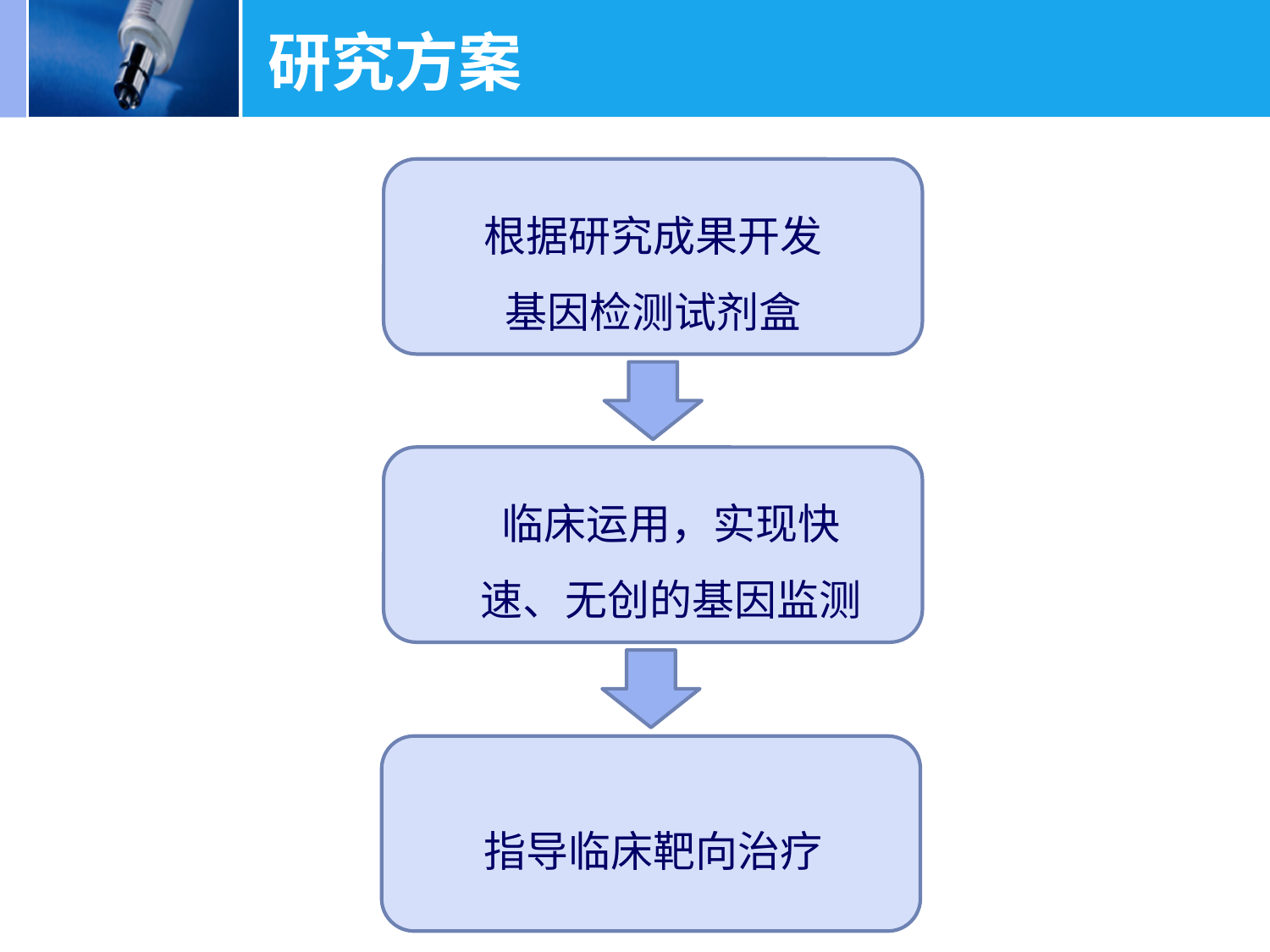

# 研究方案

根据研究成果开发基因检测试剂盒

临床运用，实现快速、无创的基因监测

指导临床靶向治疗